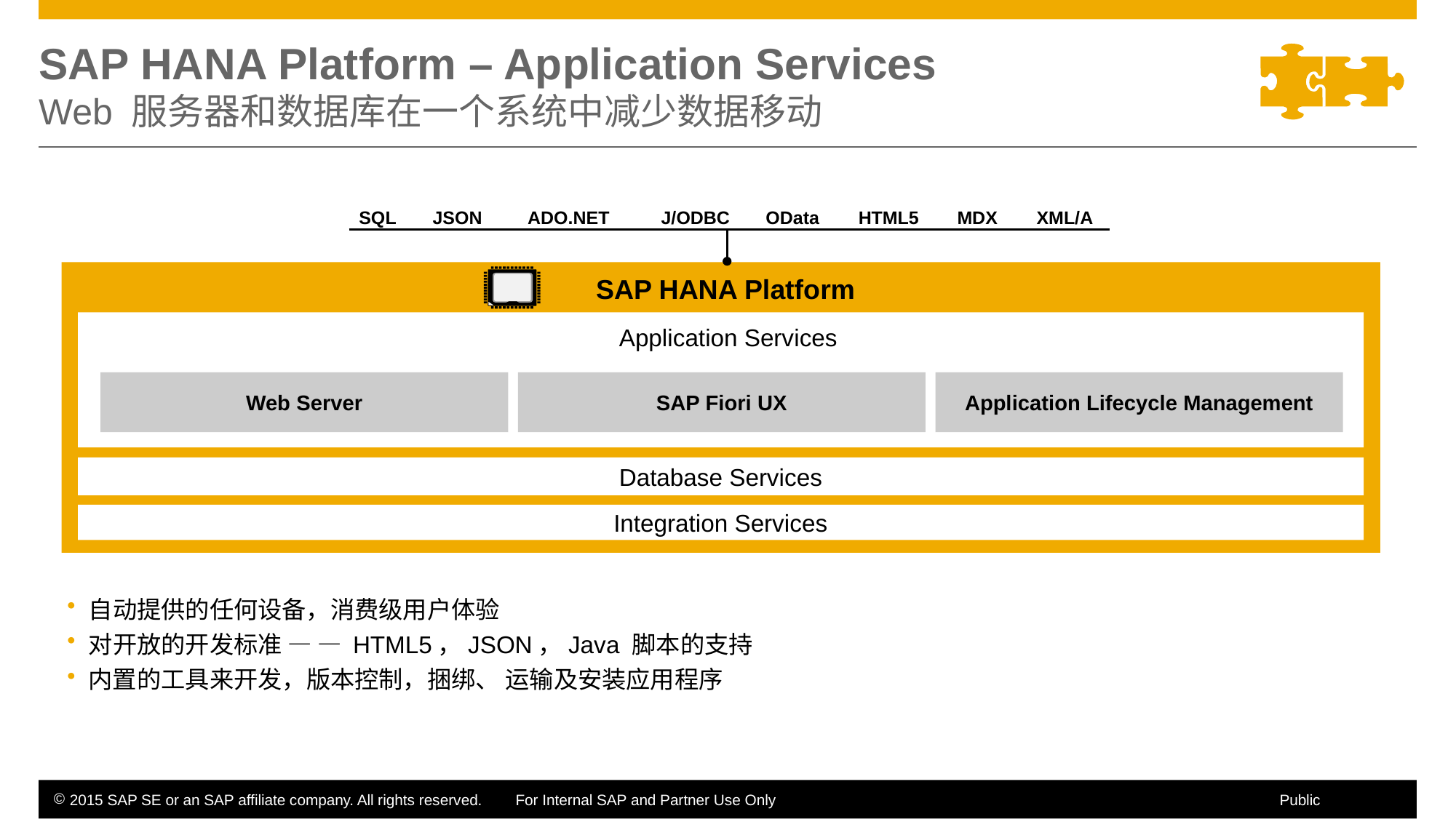

# SAP HANA Platform – Application Services Web 服务器和数据库在一个系统中减少数据移动

SQL
JSON
ADO.NET
J/ODBC
OData
HTML5
MDX
XML/A

SAP HANA Platform

Application Services
Web Server
SAP Fiori UX
Application Lifecycle Management
Database Services
Integration Services
自动提供的任何设备，消费级用户体验
对开放的开发标准 — — HTML5，JSON，Java 脚本的支持
内置的工具来开发，版本控制，捆绑、 运输及安装应用程序